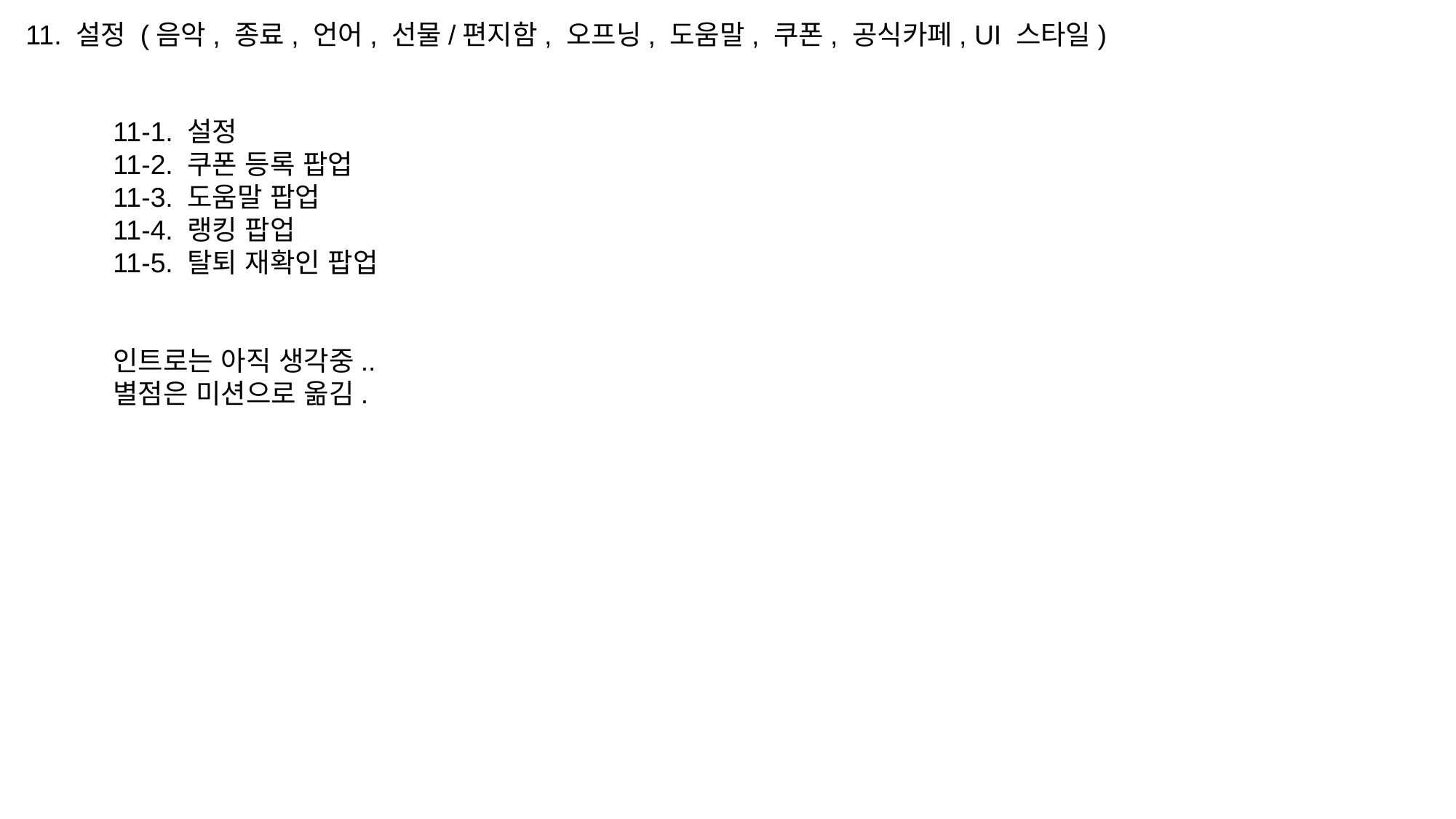

11. 설정 (음악, 종료, 언어, 선물/편지함, 오프닝, 도움말, 쿠폰, 공식카페, UI 스타일)
11-1. 설정
11-2. 쿠폰 등록 팝업
11-3. 도움말 팝업
11-4. 랭킹 팝업
11-5. 탈퇴 재확인 팝업

인트로는 아직 생각중..
별점은 미션으로 옮김.